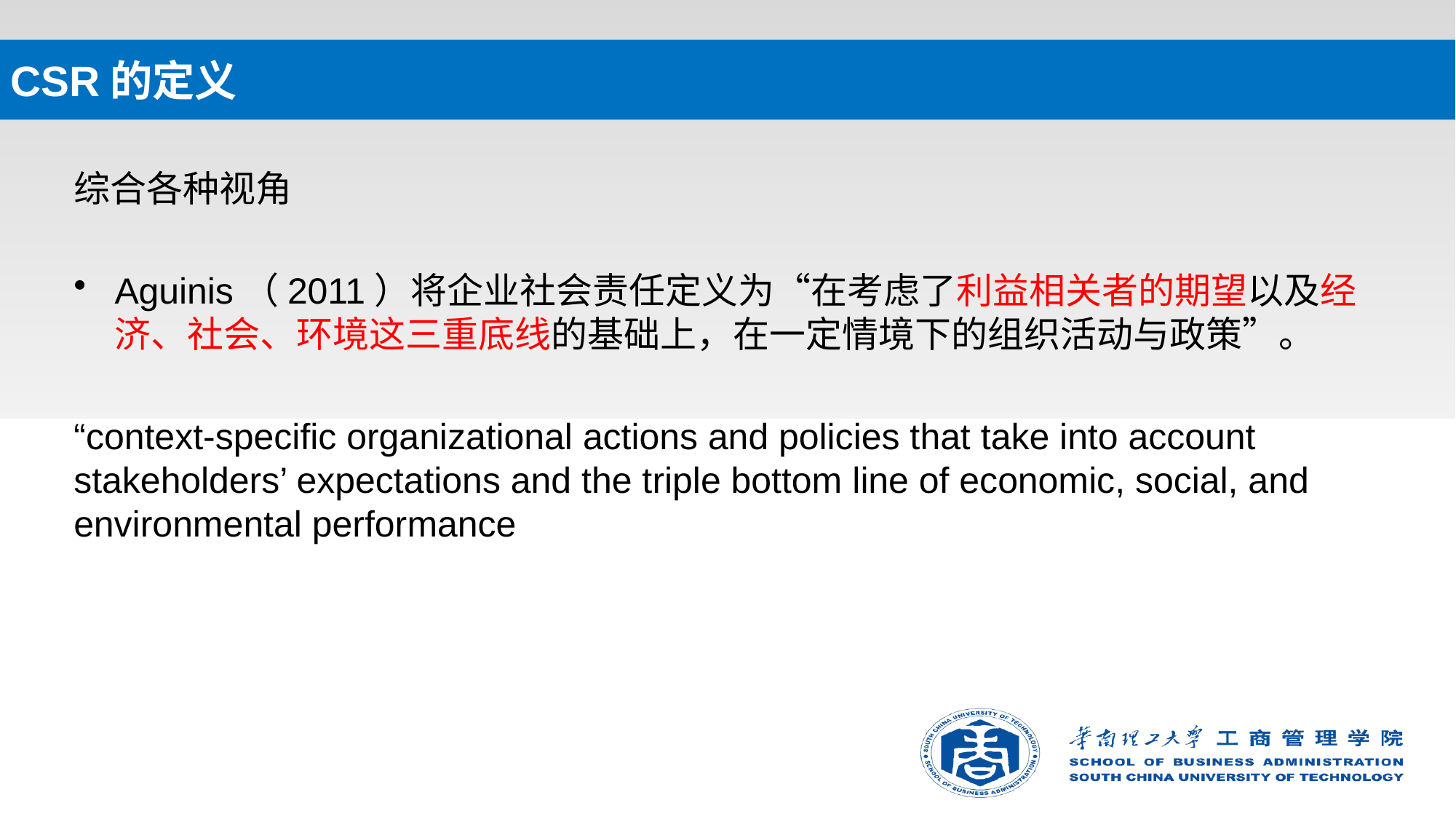

# CSR的定义
综合各种视角

Aguinis（2011）将企业社会责任定义为“在考虑了利益相关者的期望以及经济、社会、环境这三重底线的基础上，在一定情境下的组织活动与政策”。

“context-specific organizational actions and policies that take into account stakeholders’ expectations and the triple bottom line of economic, social, and environmental performance